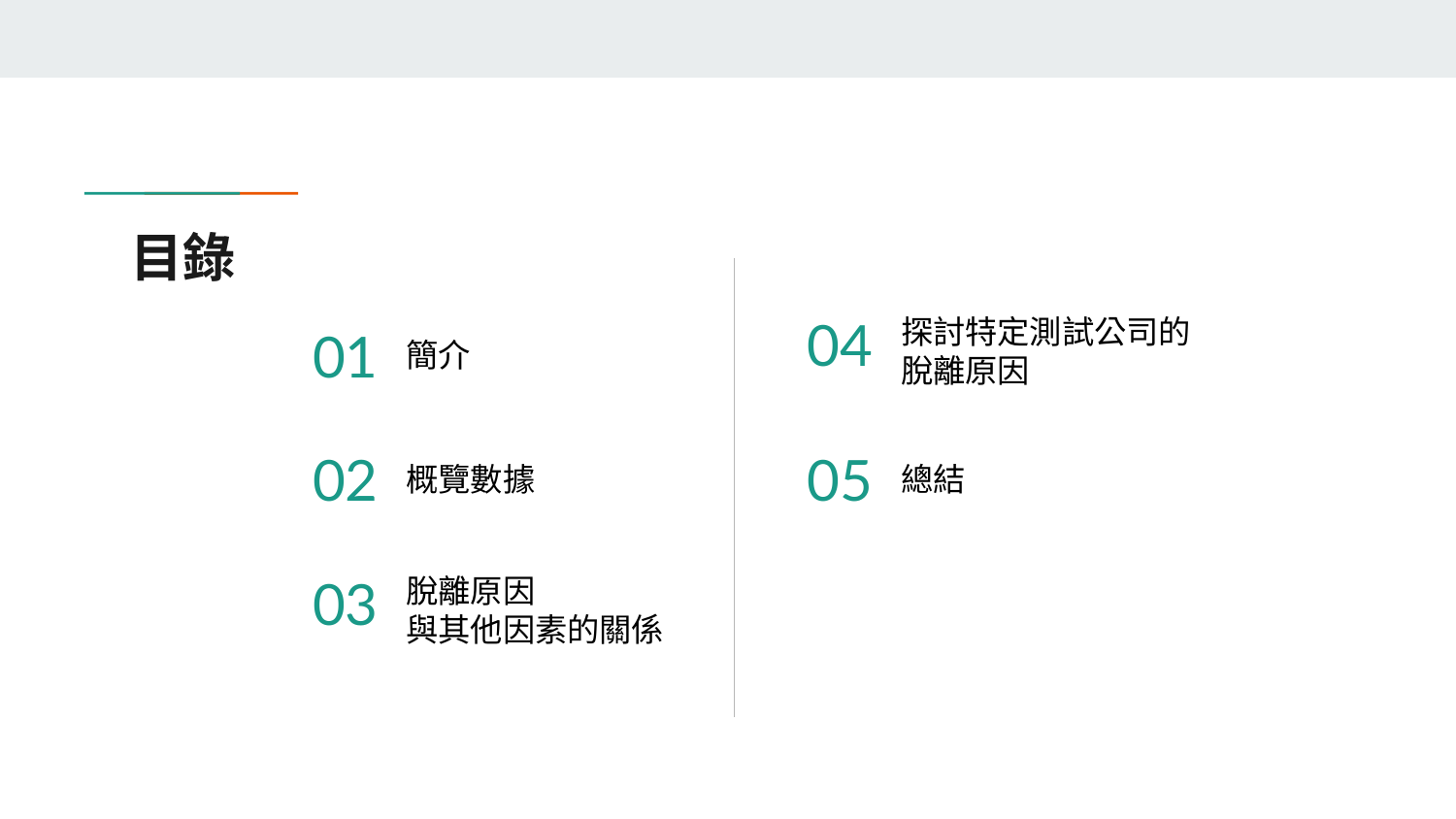

# 目錄
04
探討特定測試公司的
脫離原因

01
簡介
02
05
概覽數據
總結
03
脫離原因
與其他因素的關係